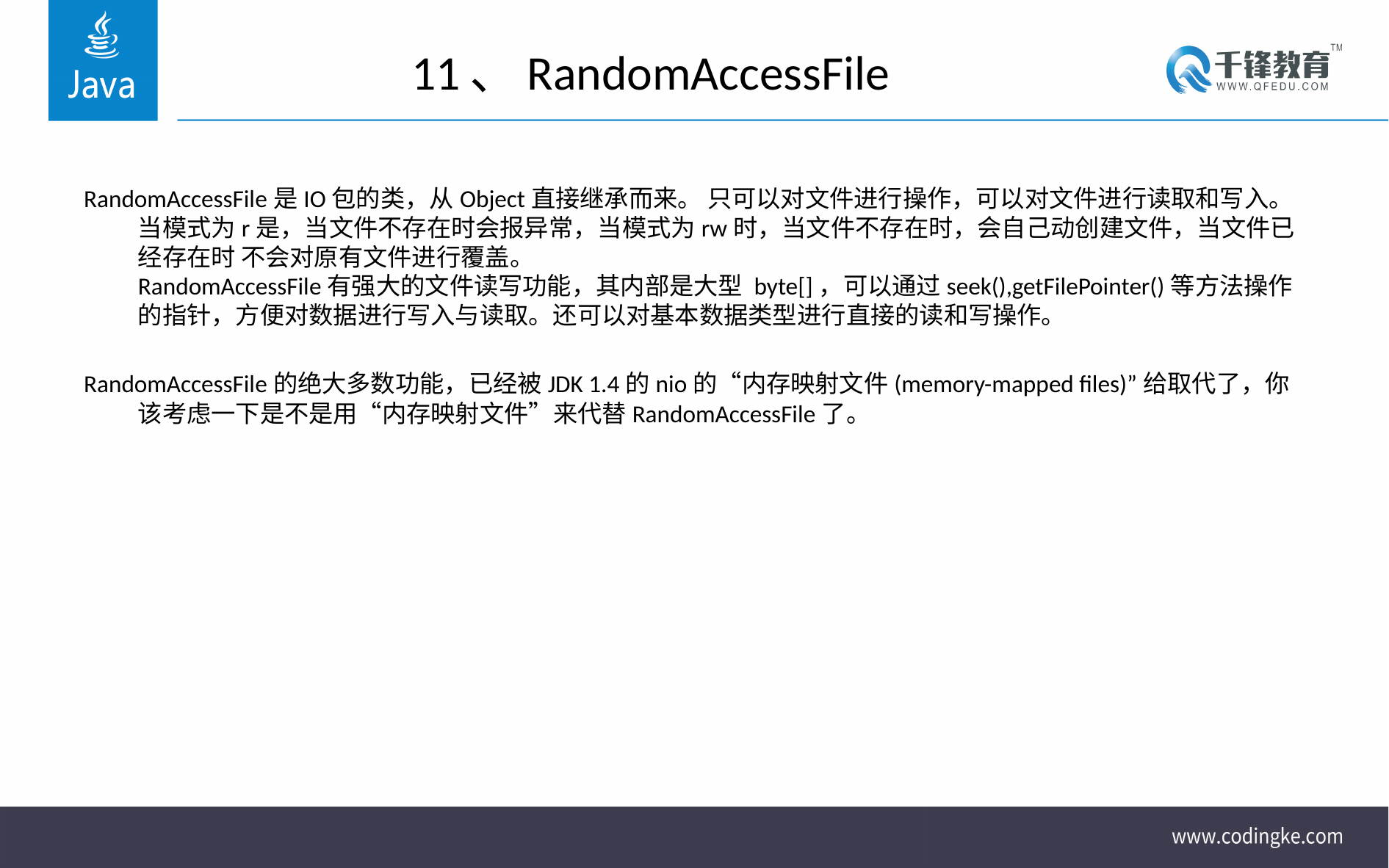

# 11、RandomAccessFile
RandomAccessFile是IO包的类，从Object直接继承而来。 只可以对文件进行操作，可以对文件进行读取和写入。
当模式为r是，当文件不存在时会报异常，当模式为rw时，当文件不存在时，会自己动创建文件，当文件已经存在时 不会对原有文件进行覆盖。
RandomAccessFile有强大的文件读写功能，其内部是大型 byte[]，可以通过seek(),getFilePointer()等方法操作的指针，方便对数据进行写入与读取。还可以对基本数据类型进行直接的读和写操作。

RandomAccessFile的绝大多数功能，已经被JDK 1.4的nio的“内存映射文件(memory-mapped files)”给取代了，你该考虑一下是不是用“内存映射文件”来代替RandomAccessFile了。